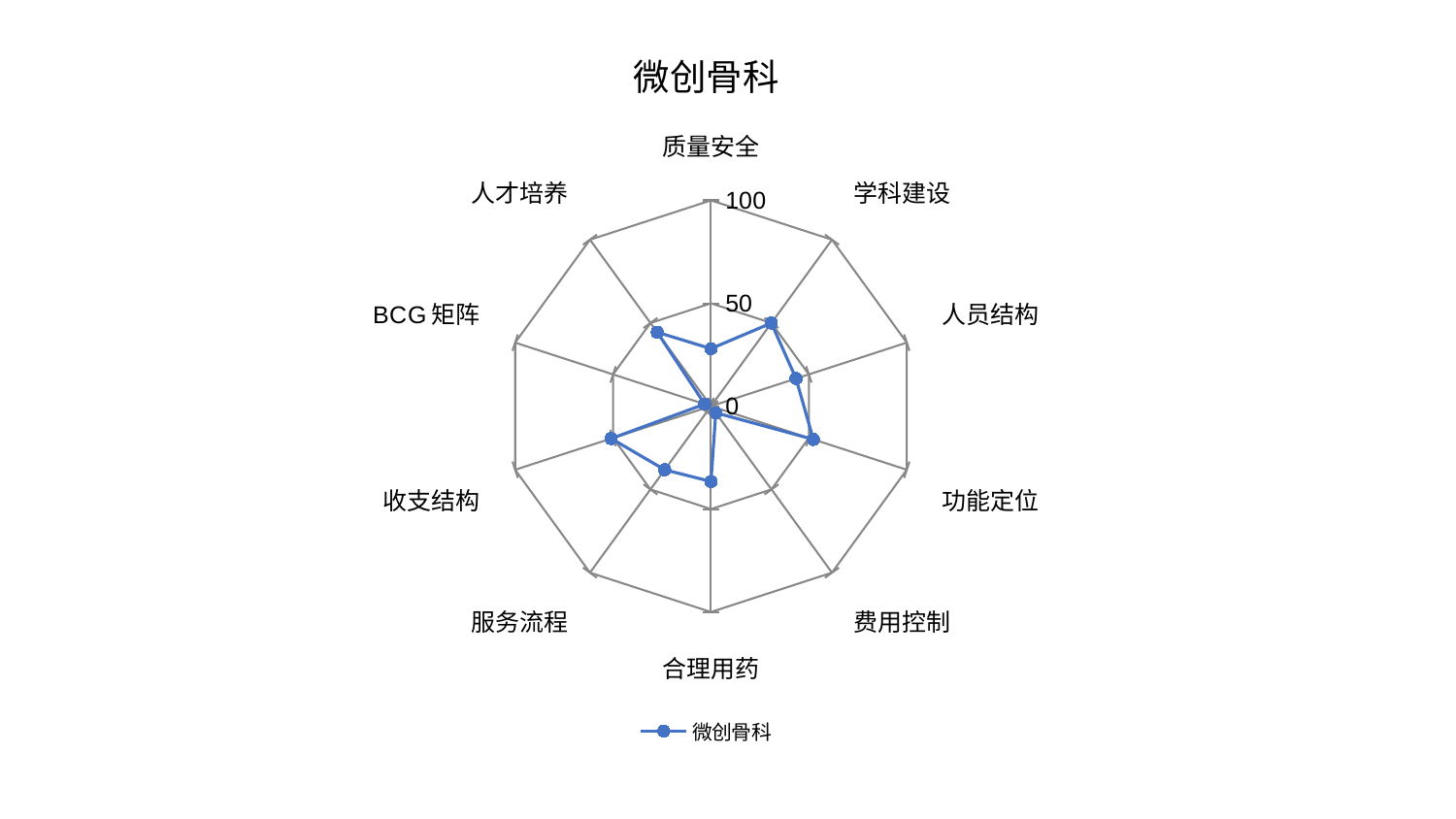

### Chart: 微创骨科

| Category | 微创骨科 |
|---|---|
| 质量安全 | 27.956826360570687 |
| 学科建设 | 49.91078021020037 |
| 人员结构 | 43.449430352841865 |
| 功能定位 | 52.3033361381372 |
| 费用控制 | 3.9883797165459303 |
| 合理用药 | 36.60736292501116 |
| 服务流程 | 38.20466861859535 |
| 收支结构 | 50.952901197684014 |
| BCG矩阵 | 3.196151720109504 |
| 人才培养 | 44.41129311321899 |
154